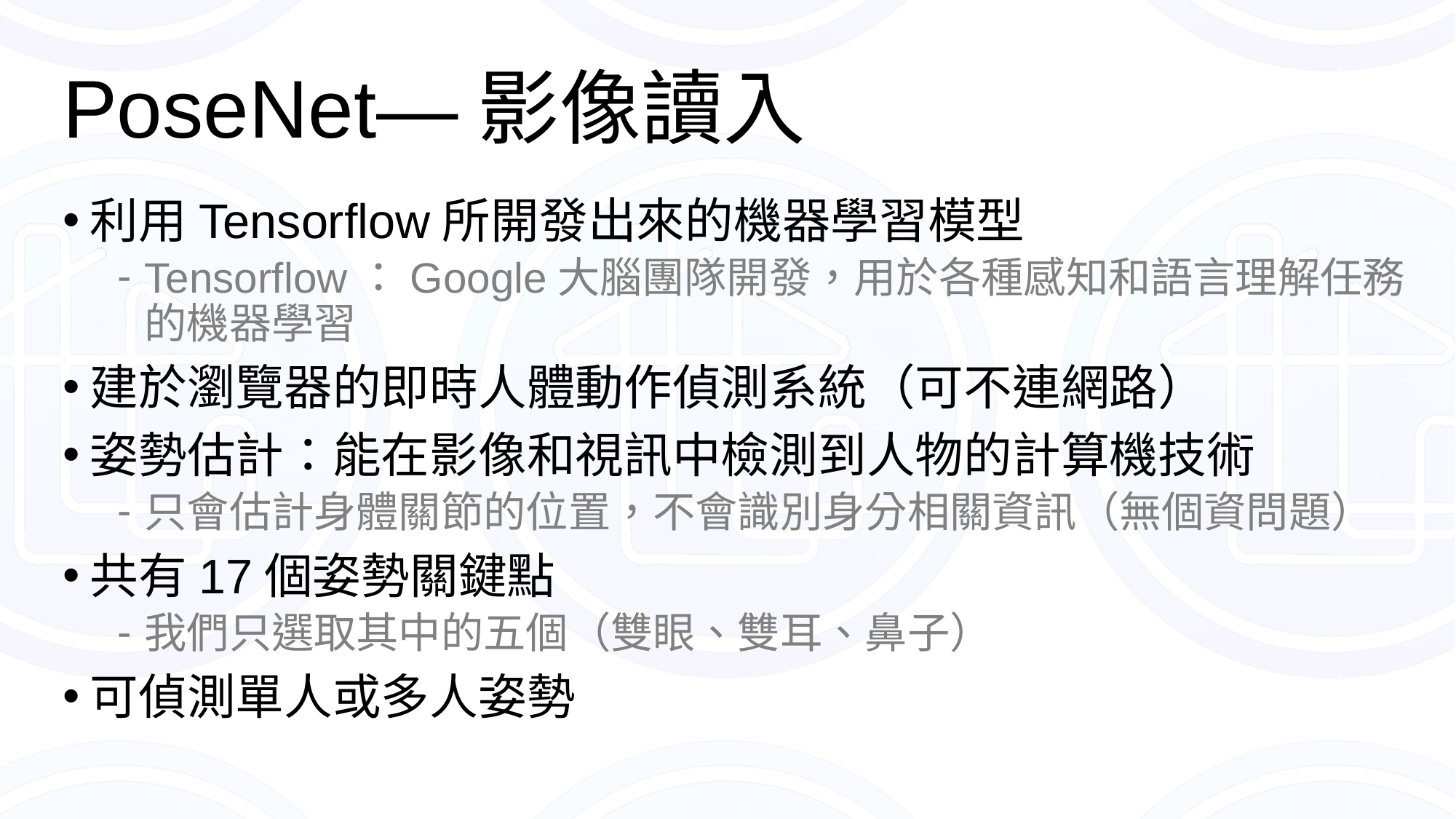

# PoseNet—影像讀入
利用Tensorflow所開發出來的機器學習模型
Tensorflow：Google大腦團隊開發，用於各種感知和語言理解任務的機器學習
建於瀏覽器的即時人體動作偵測系統（可不連網路）
姿勢估計：能在影像和視訊中檢測到人物的計算機技術
只會估計身體關節的位置，不會識別身分相關資訊（無個資問題）
共有17個姿勢關鍵點
我們只選取其中的五個（雙眼、雙耳、鼻子）
可偵測單人或多人姿勢